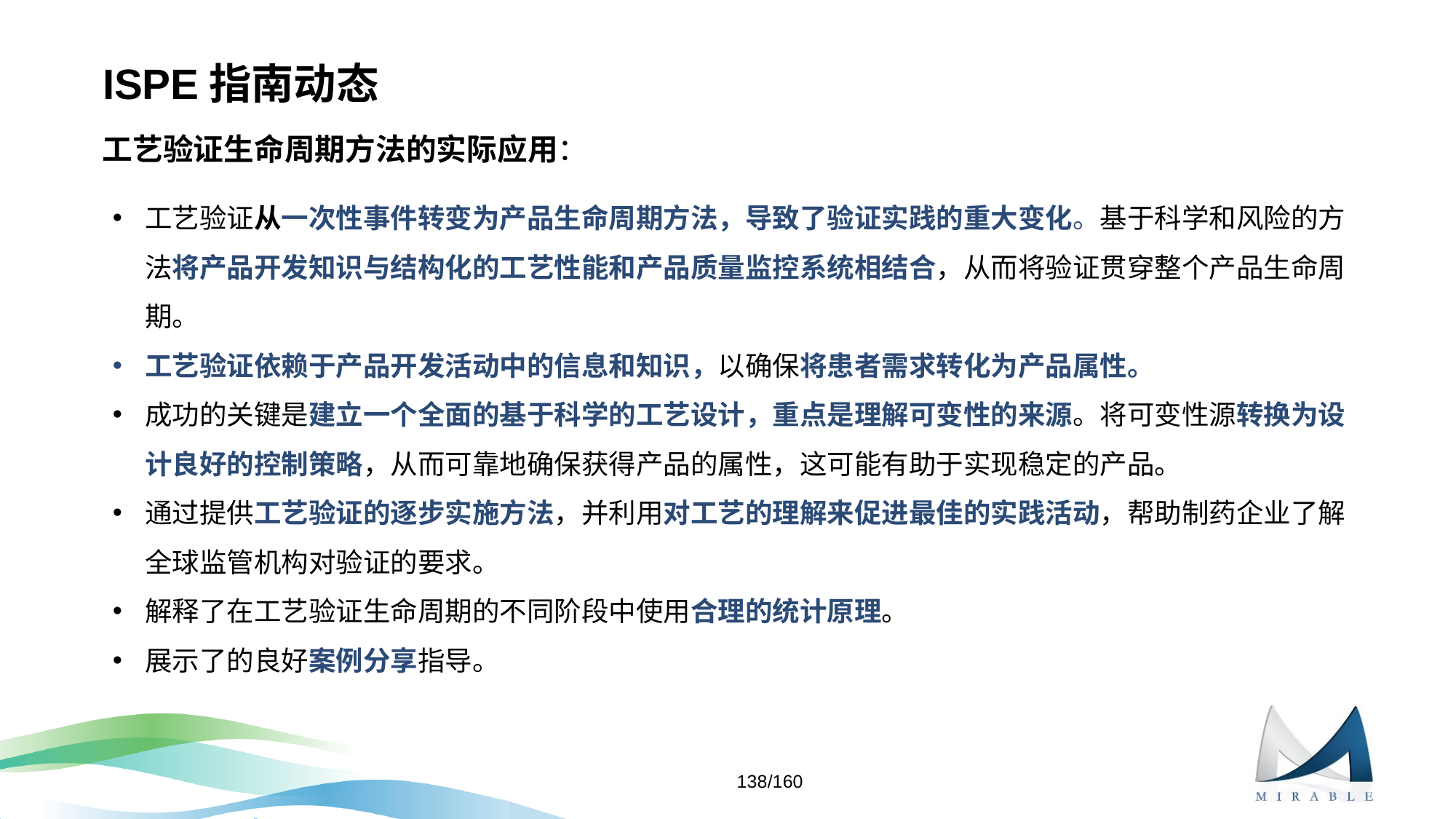

# ISPE指南动态
工艺验证生命周期方法的实际应用：
工艺验证从一次性事件转变为产品生命周期方法，导致了验证实践的重大变化。基于科学和风险的方法将产品开发知识与结构化的工艺性能和产品质量监控系统相结合，从而将验证贯穿整个产品生命周期。
工艺验证依赖于产品开发活动中的信息和知识，以确保将患者需求转化为产品属性。
成功的关键是建立一个全面的基于科学的工艺设计，重点是理解可变性的来源。将可变性源转换为设计良好的控制策略，从而可靠地确保获得产品的属性，这可能有助于实现稳定的产品。
通过提供工艺验证的逐步实施方法，并利用对工艺的理解来促进最佳的实践活动，帮助制药企业了解全球监管机构对验证的要求。
解释了在工艺验证生命周期的不同阶段中使用合理的统计原理。
展示了的良好案例分享指导。
138/160